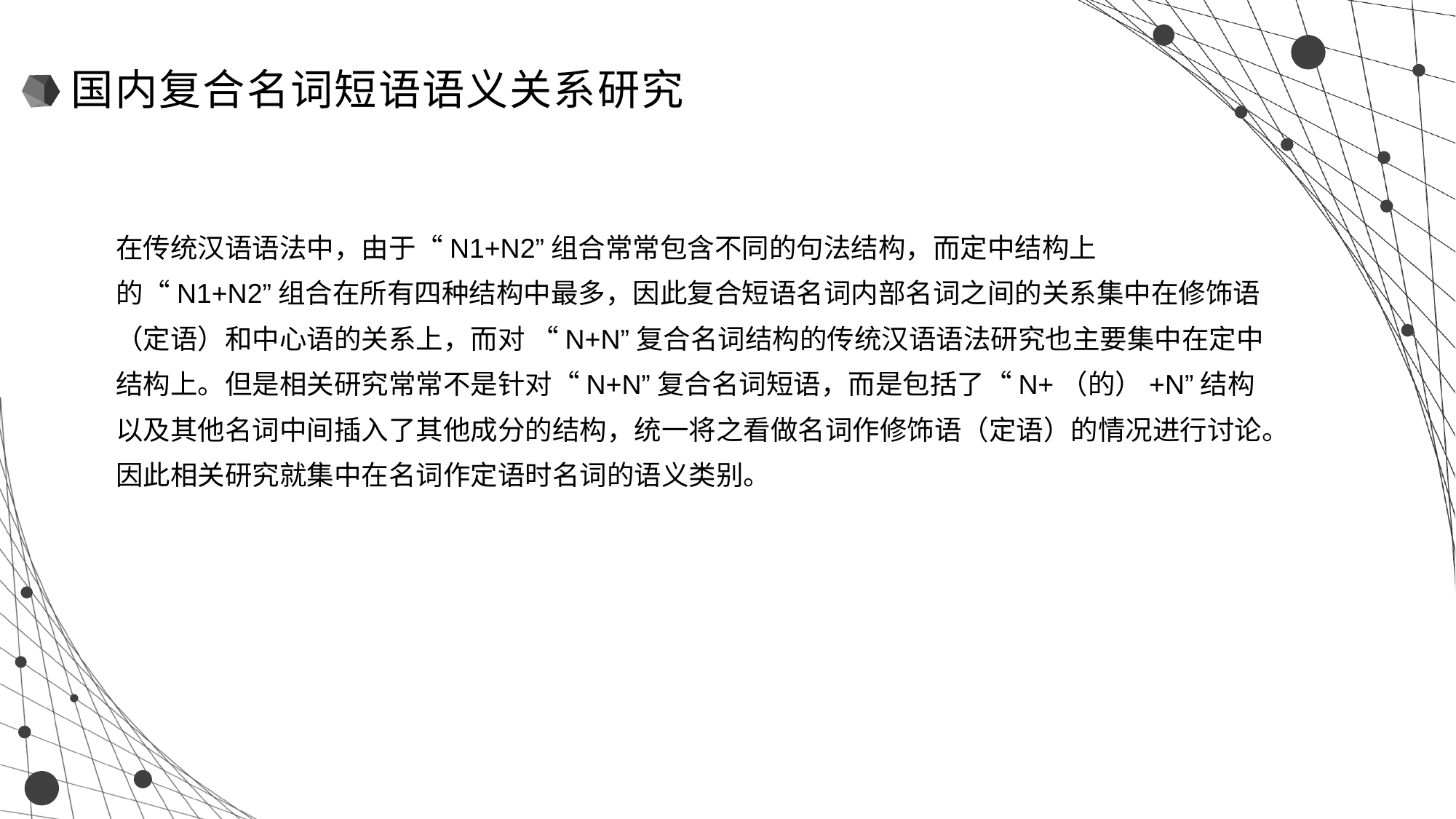

国内复合名词短语语义关系研究

在传统汉语语法中，由于“N1+N2”组合常常包含不同的句法结构，而定中结构上的“N1+N2”组合在所有四种结构中最多，因此复合短语名词内部名词之间的关系集中在修饰语（定语）和中心语的关系上，而对 “N+N”复合名词结构的传统汉语语法研究也主要集中在定中结构上。但是相关研究常常不是针对“N+N”复合名词短语，而是包括了“N+（的）+N”结构以及其他名词中间插入了其他成分的结构，统一将之看做名词作修饰语（定语）的情况进行讨论。因此相关研究就集中在名词作定语时名词的语义类别。